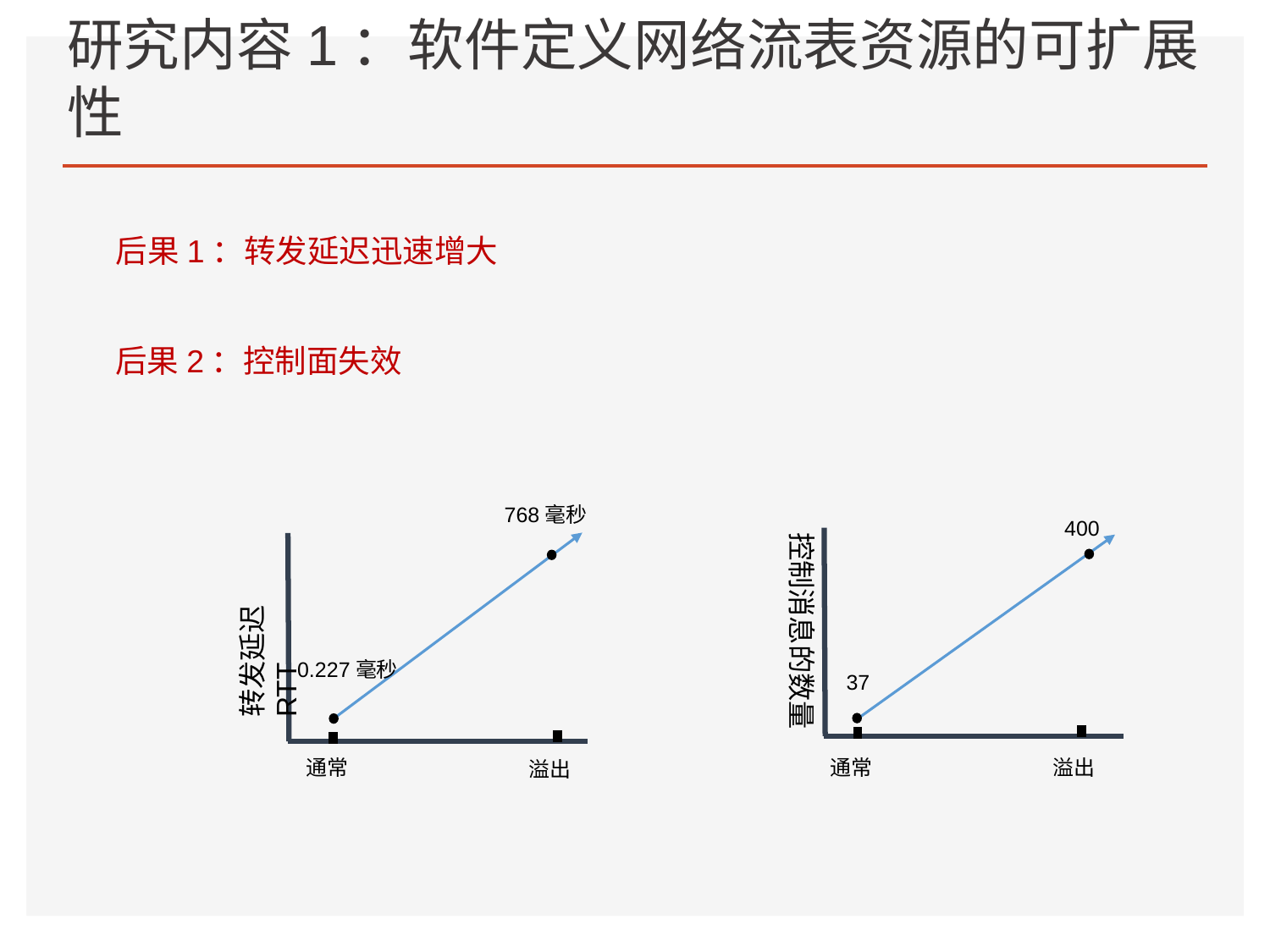

# 研究内容1：软件定义网络流表资源的可扩展性
后果1：转发延迟迅速增大
全球移动用户数量
57亿
全球互联网带宽
RMB
2352亿
5.85EB
中国云计算市场

45亿
后果2：控制面失效

32亿
756亿
1.79EB
147亿

0.45EB

2017
2020
2023
2017
2020
2023
2017
2020
2023
768毫秒
400
控制消息的数量
转发延迟 RTT

智慧物流
5G/6G
智慧城市
云计算
0.227毫秒
37
新基建
智慧交通
智慧办公
新互联
雾计算
边缘计算

智慧教育
智慧医疗
深度学习
物联网
通常
通常
溢出
溢出
流量增长点
新应用